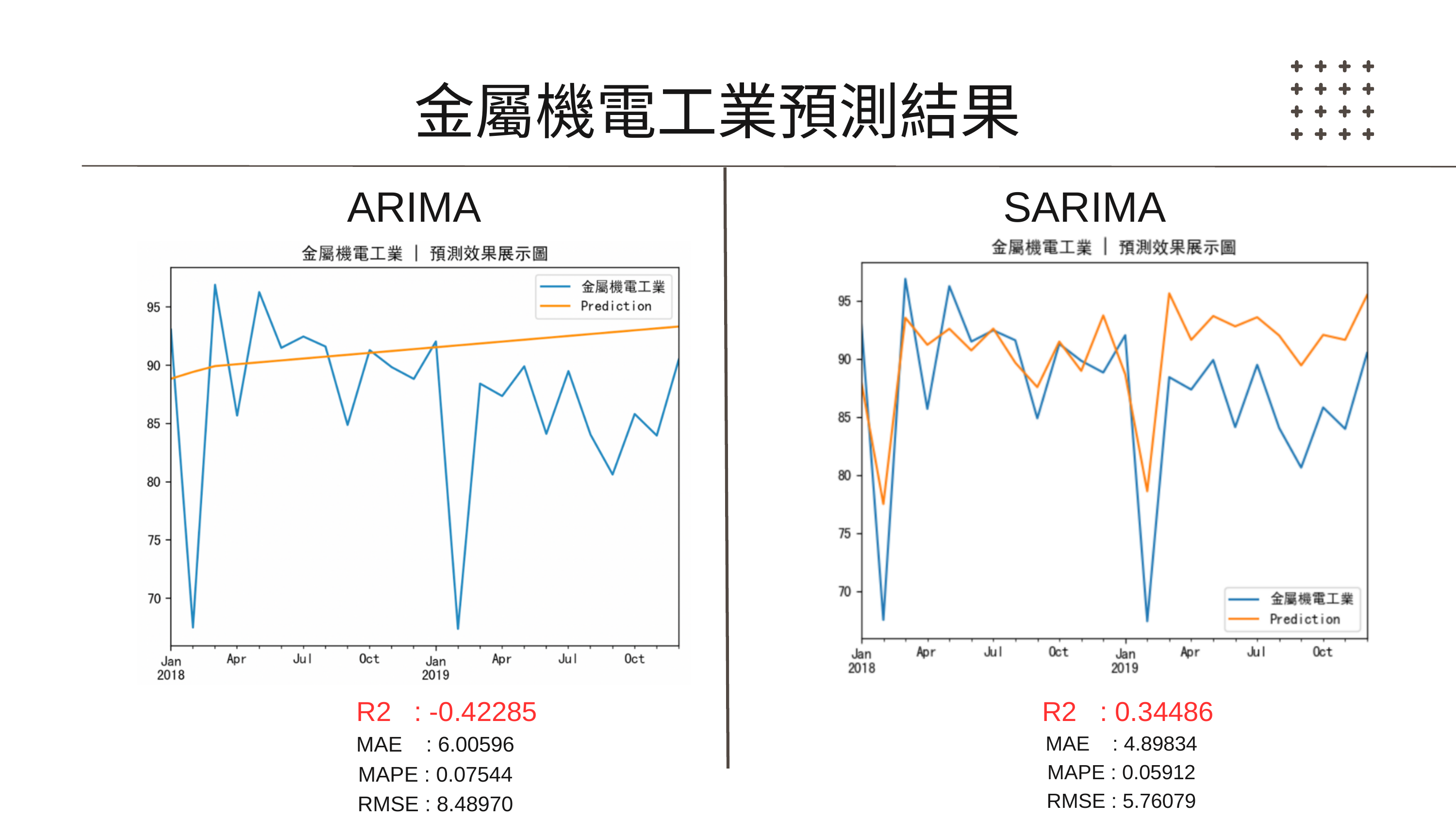

金屬機電工業預測結果

ARIMA
SARIMA

         R2   : -0.42285
MAE    : 6.00596
MAPE : 0.07544
RMSE : 8.48970

 R2   : 0.34486
MAE    : 4.89834
MAPE : 0.05912
RMSE : 5.76079